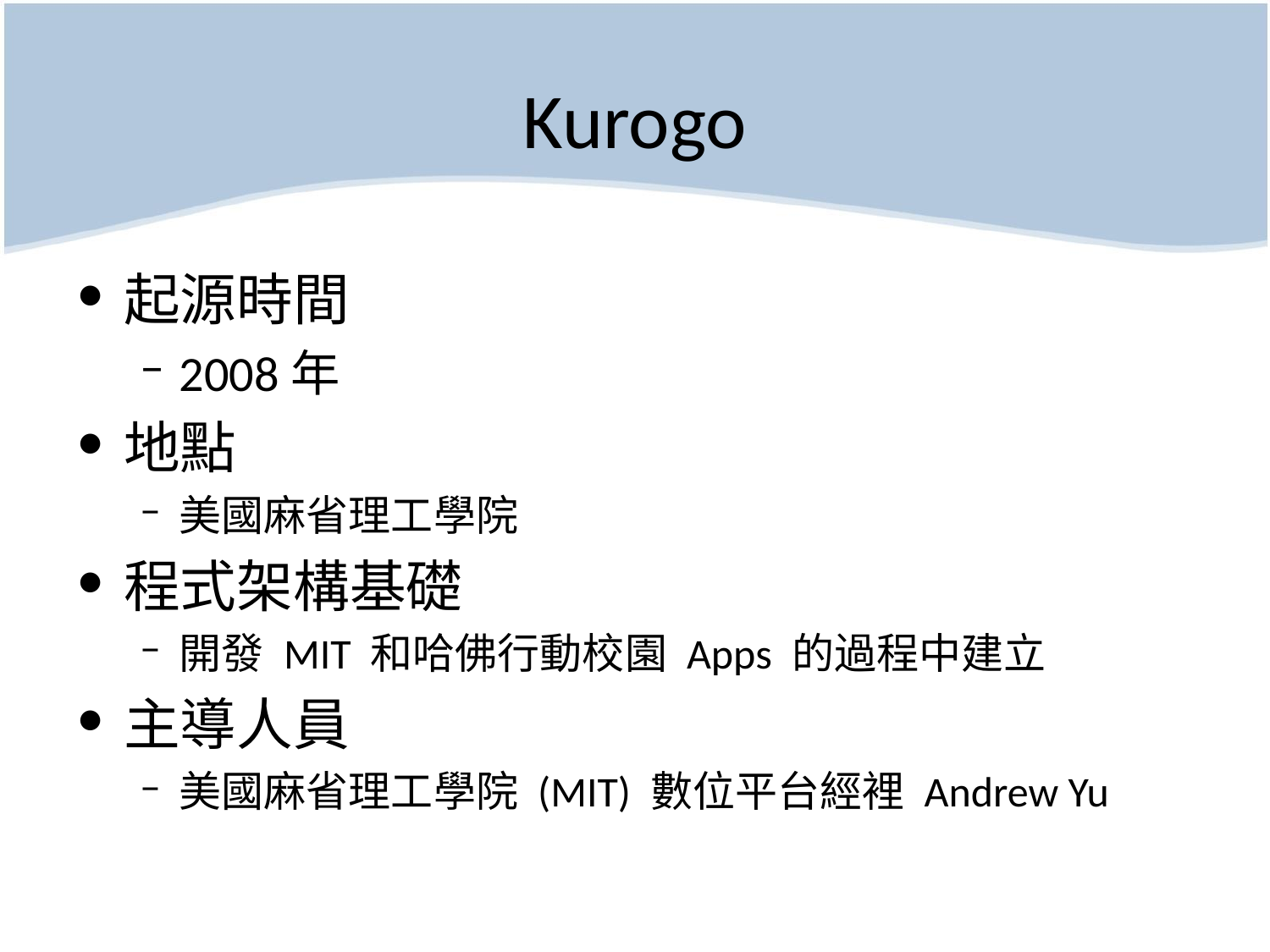

# Kurogo
起源時間
2008年
地點
美國麻省理工學院
程式架構基礎
開發 MIT 和哈佛行動校園 Apps 的過程中建立
主導人員
美國麻省理工學院 (MIT) 數位平台經裡 Andrew Yu